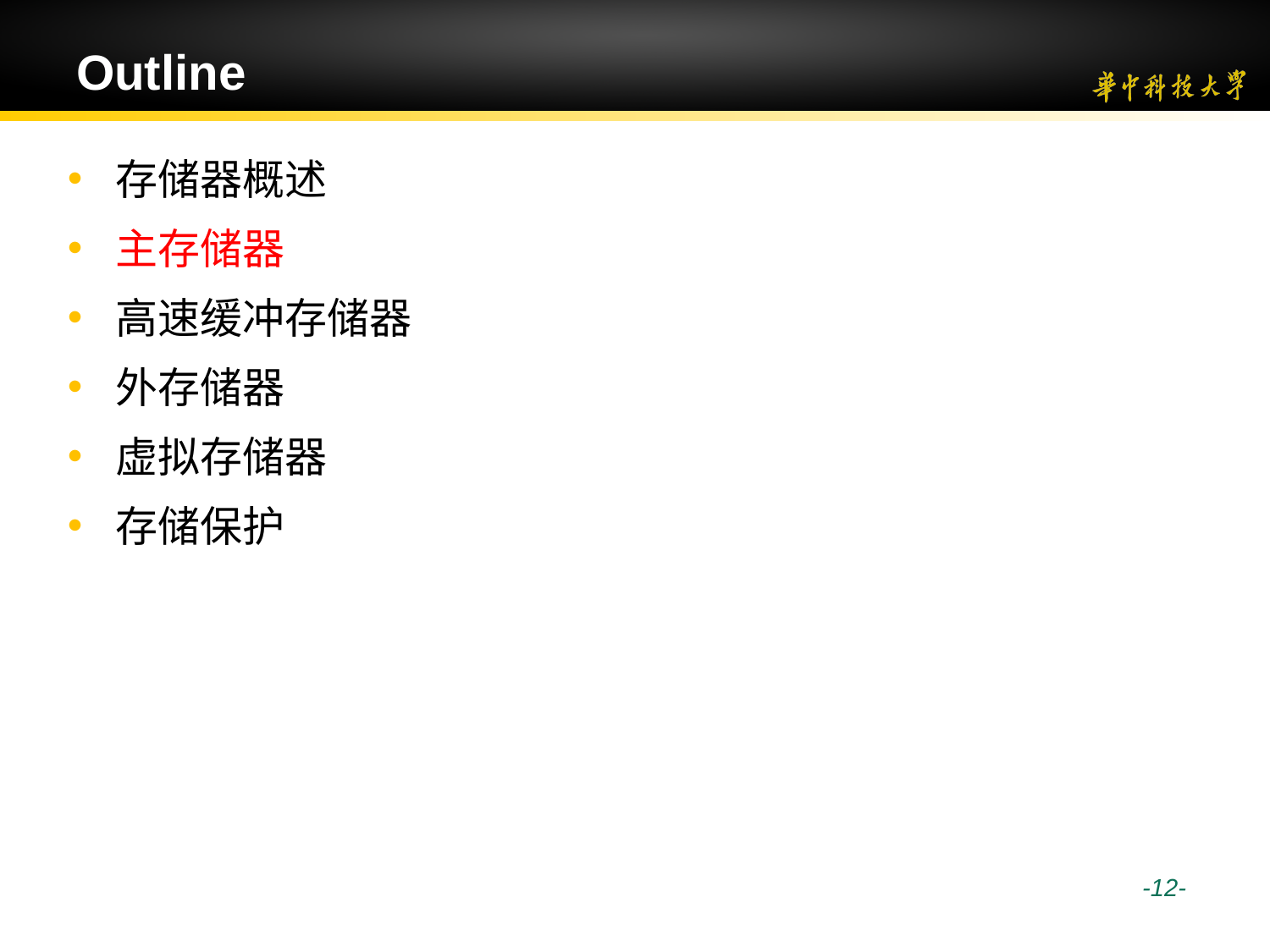

# Outline
存储器概述
主存储器
高速缓冲存储器
外存储器
虚拟存储器
存储保护
 -12-